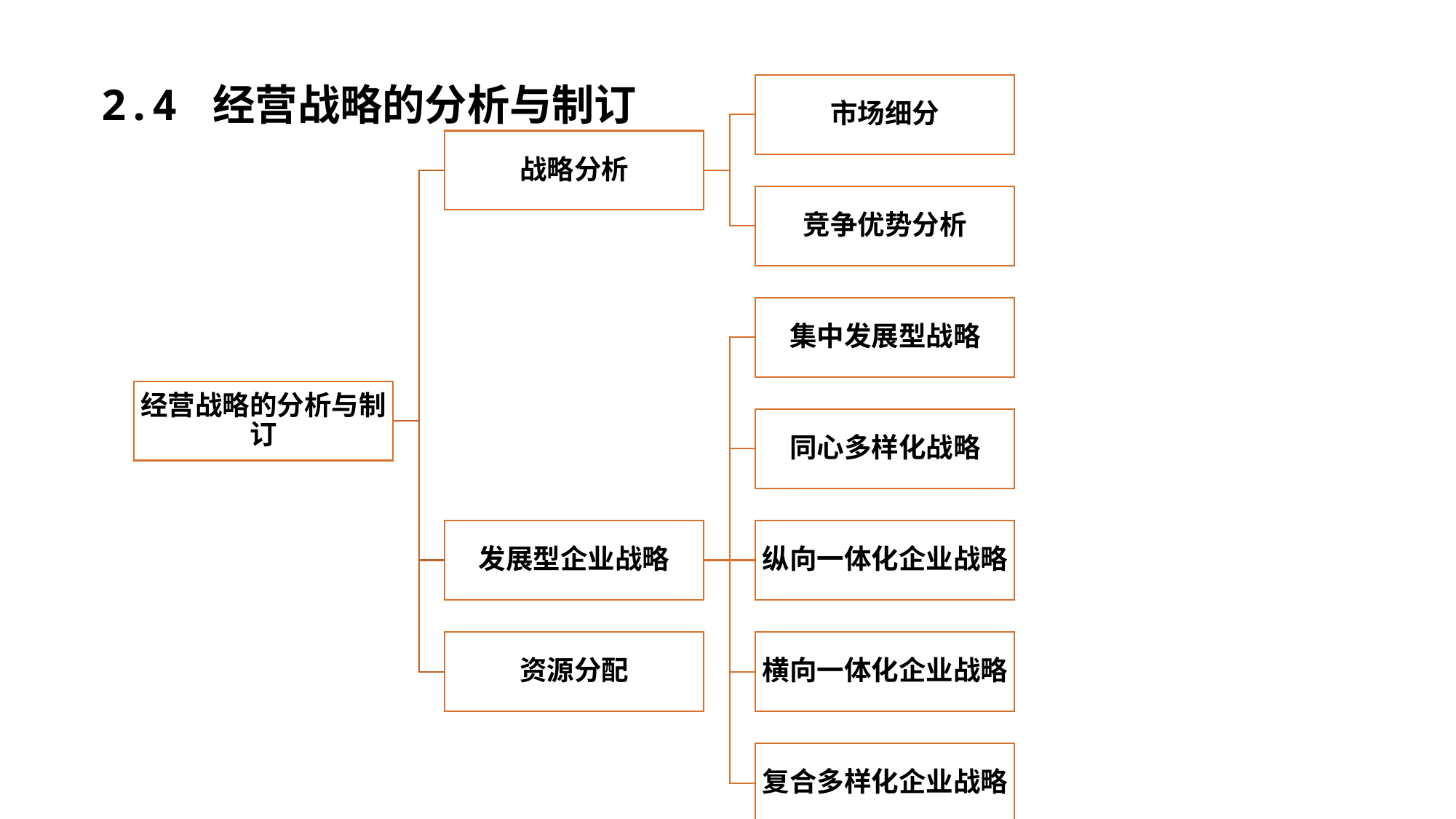

2.4 经营战略的分析与制订
经营战略的分析与制订
战略分析
市场细分
竞争优势分析
发展型企业战略
集中发展型战略
同心多样化战略
纵向一体化企业战略
横向一体化企业战略
复合多样化企业战略
资源分配